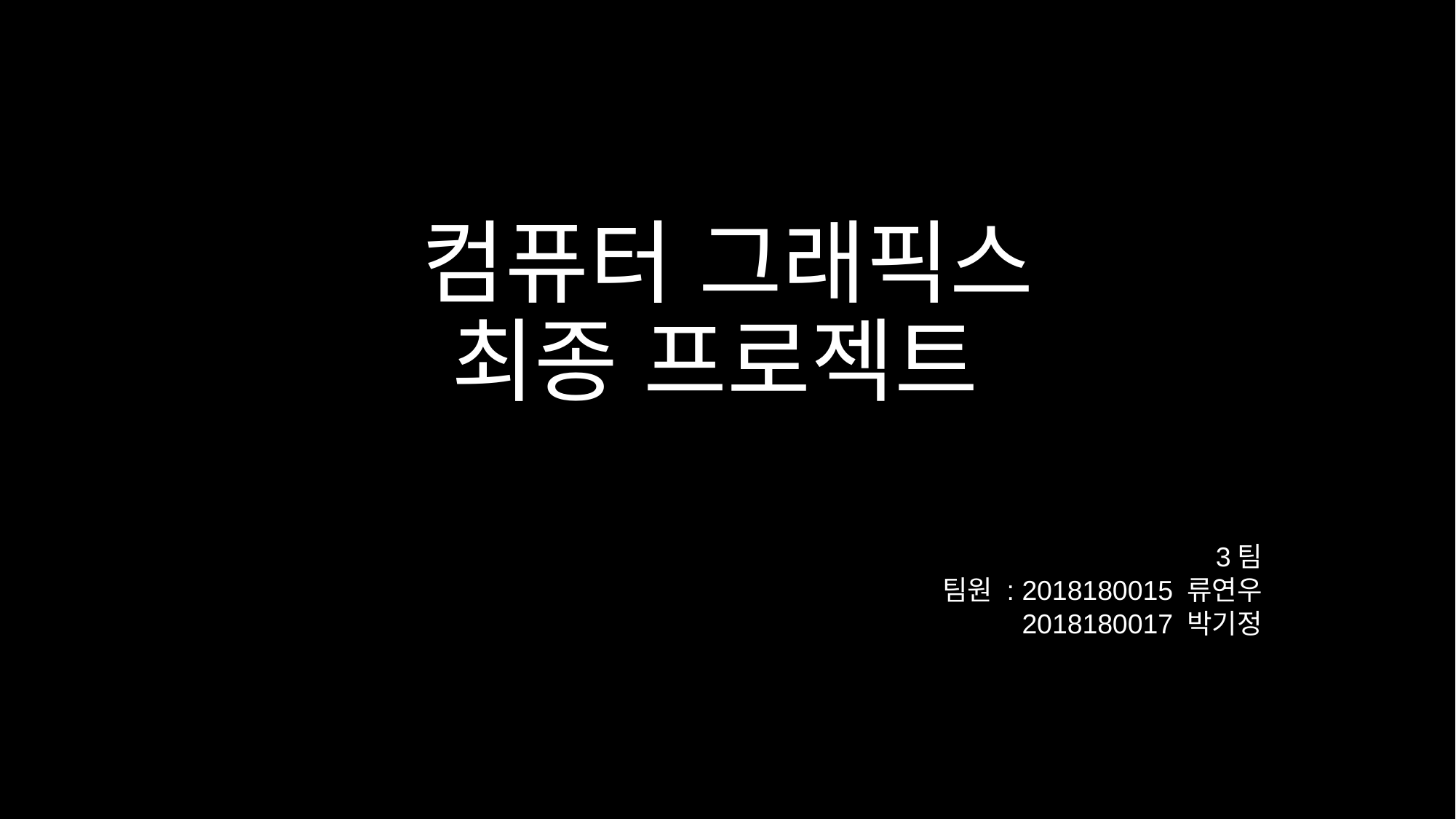

# 컴퓨터 그래픽스 최종 프로젝트

3팀
팀원 : 2018180015 류연우
2018180017 박기정